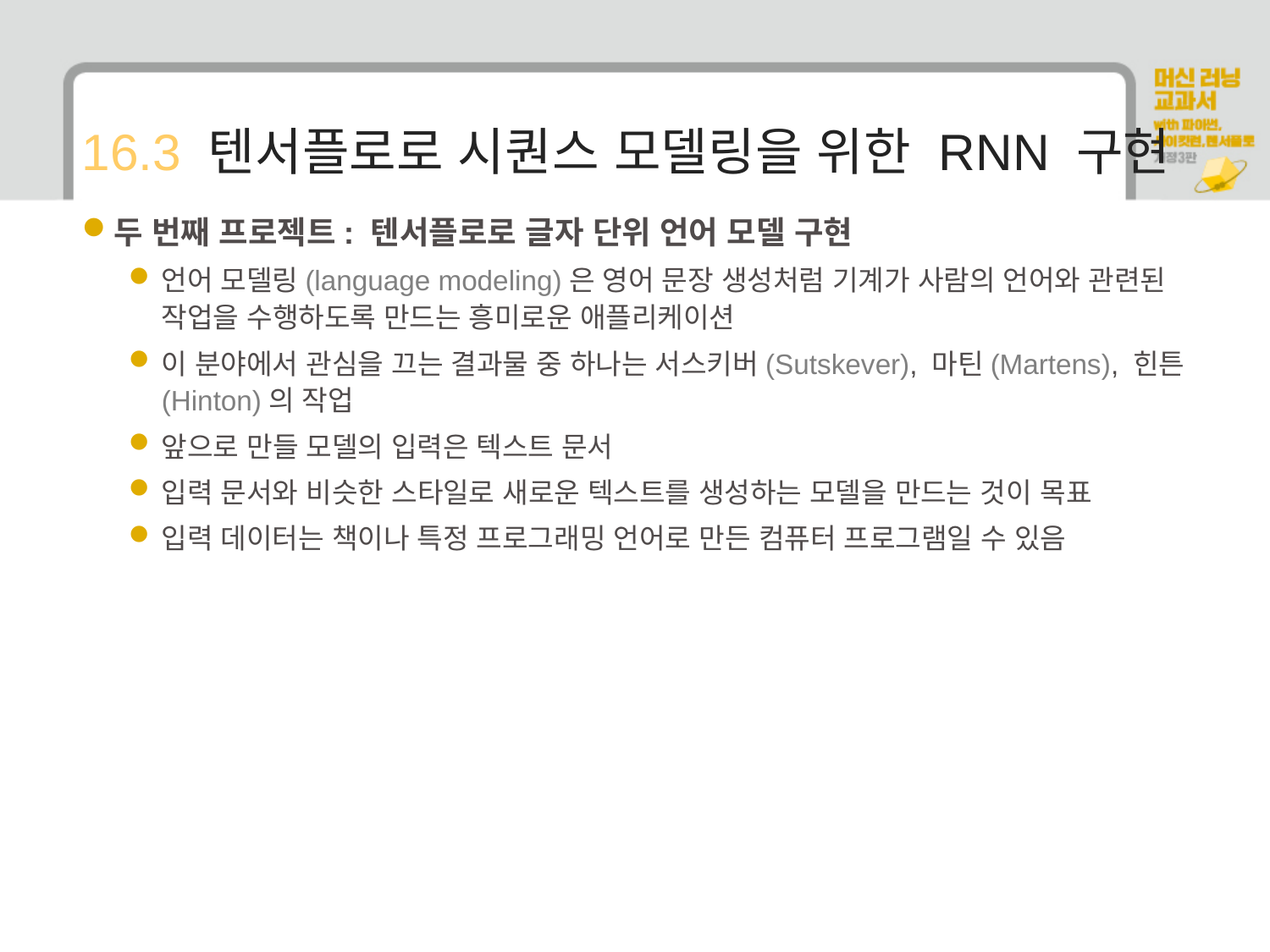

# 16.3 텐서플로로 시퀀스 모델링을 위한 RNN 구현
두 번째 프로젝트: 텐서플로로 글자 단위 언어 모델 구현
언어 모델링(language modeling)은 영어 문장 생성처럼 기계가 사람의 언어와 관련된 작업을 수행하도록 만드는 흥미로운 애플리케이션
이 분야에서 관심을 끄는 결과물 중 하나는 서스키버(Sutskever), 마틴(Martens), 힌튼(Hinton)의 작업
앞으로 만들 모델의 입력은 텍스트 문서
입력 문서와 비슷한 스타일로 새로운 텍스트를 생성하는 모델을 만드는 것이 목표
입력 데이터는 책이나 특정 프로그래밍 언어로 만든 컴퓨터 프로그램일 수 있음